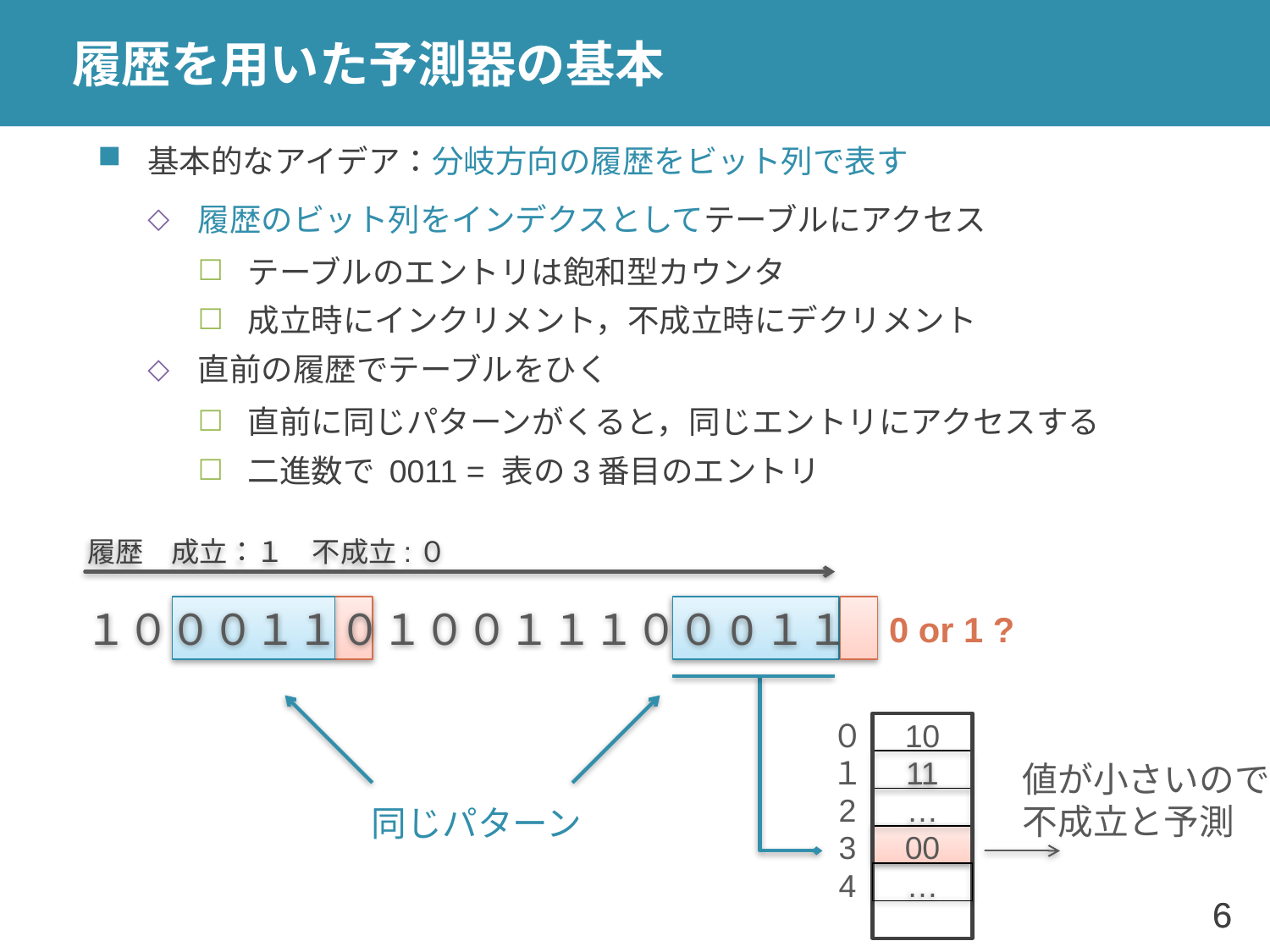

# 履歴を用いた予測器の基本
基本的なアイデア：分岐方向の履歴をビット列で表す
履歴のビット列をインデクスとしてテーブルにアクセス
テーブルのエントリは飽和型カウンタ
成立時にインクリメント，不成立時にデクリメント
直前の履歴でテーブルをひく
直前に同じパターンがくると，同じエントリにアクセスする
二進数で 0011 = 表の3番目のエントリ
履歴　成立：１　不成立:０
１０００１１０１００１１１００0１１

0 or 1 ?
10
０

１
11
値が小さいので
不成立と予測
…
2
同じパターン
3
00
4
…